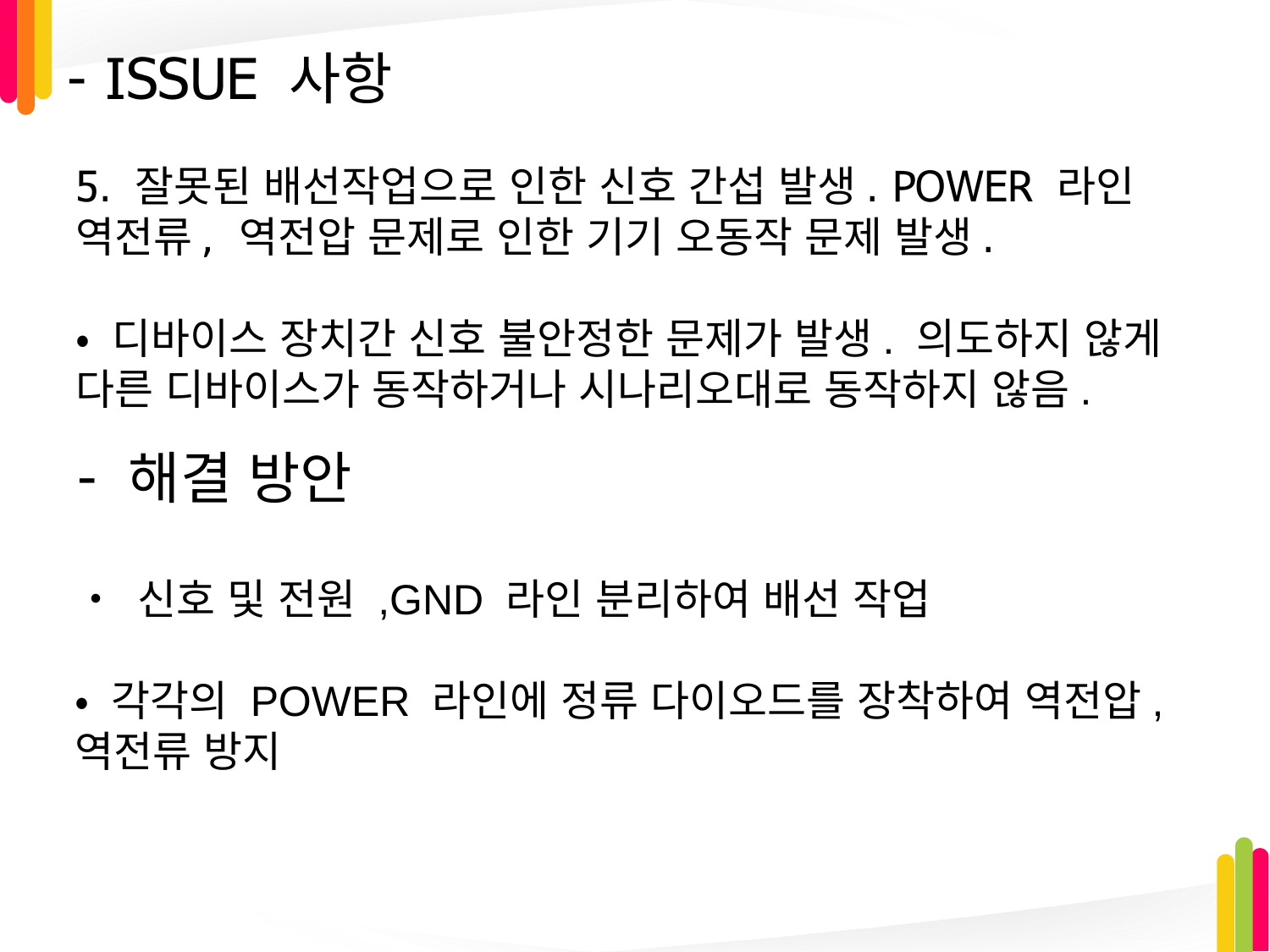

# - ISSUE 사항
5. 잘못된 배선작업으로 인한 신호 간섭 발생. POWER 라인 역전류, 역전압 문제로 인한 기기 오동작 문제 발생.

• 디바이스 장치간 신호 불안정한 문제가 발생. 의도하지 않게 다른 디바이스가 동작하거나 시나리오대로 동작하지 않음.

- 해결 방안
• 신호 및 전원 ,GND 라인 분리하여 배선 작업

• 각각의 POWER 라인에 정류 다이오드를 장착하여 역전압, 역전류 방지